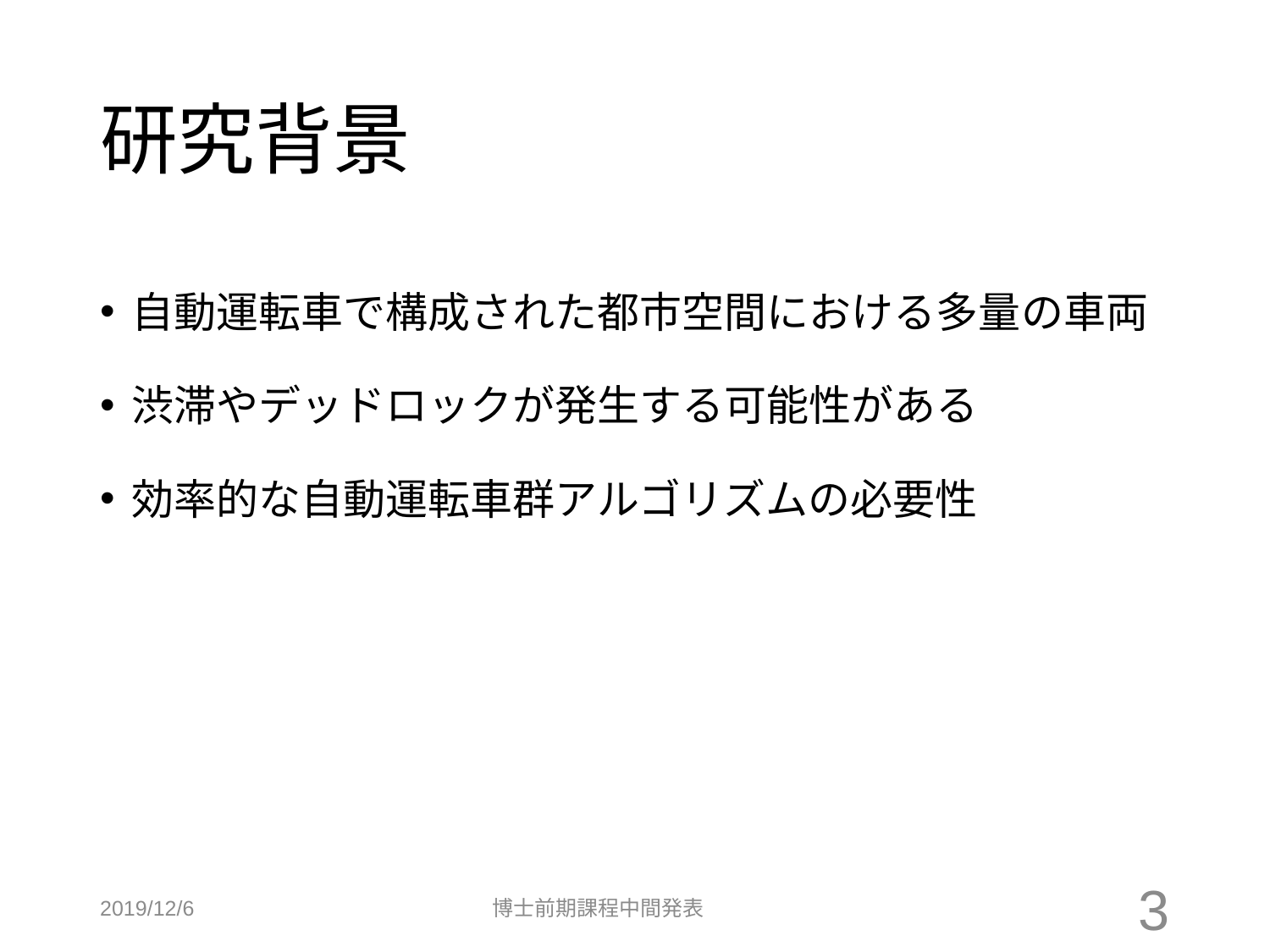

# 研究背景
自動運転車で構成された都市空間における多量の車両
渋滞やデッドロックが発生する可能性がある
効率的な自動運転車群アルゴリズムの必要性

2019/12/6
博士前期課程中間発表
3